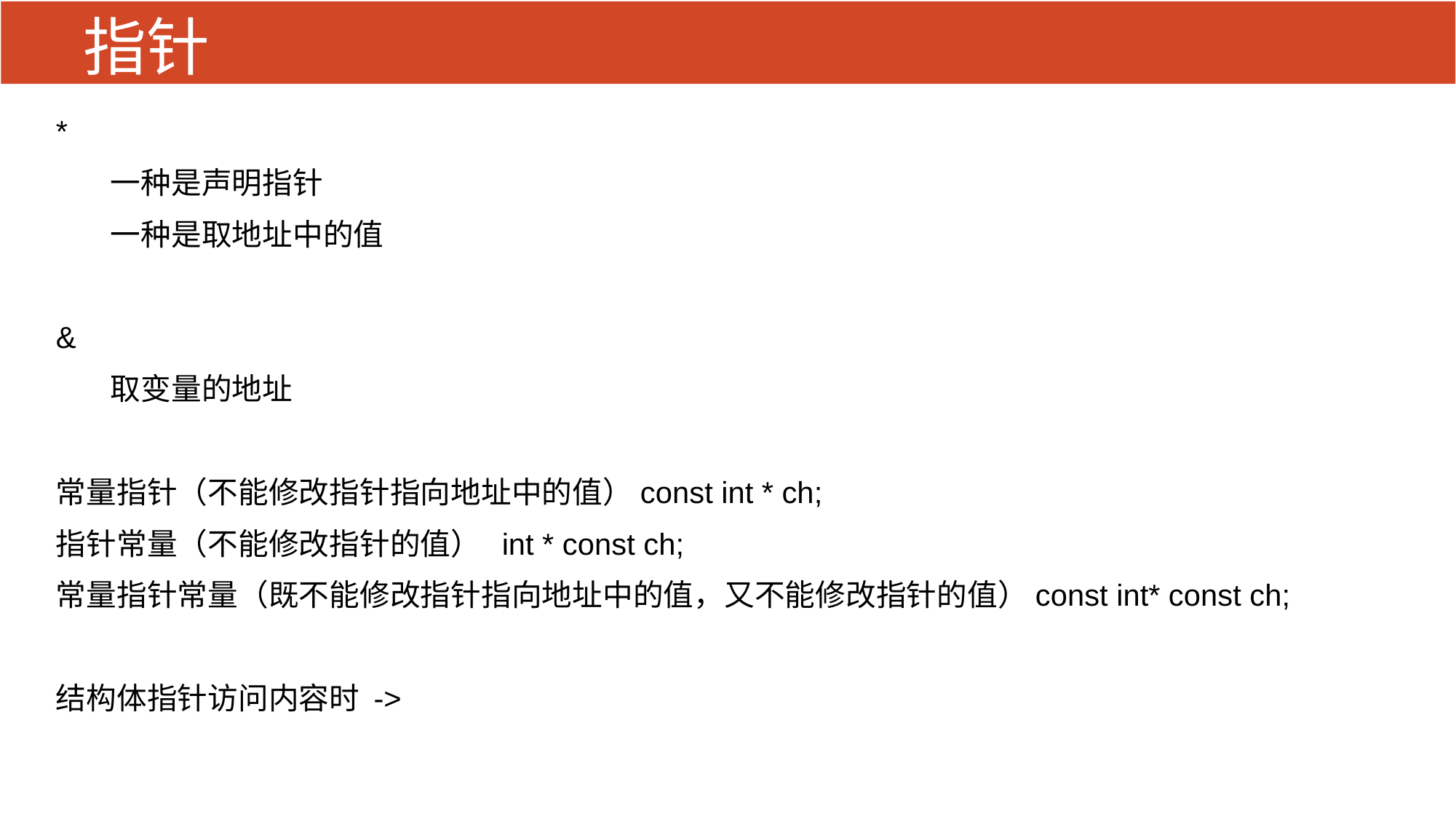

# 指针
*
一种是声明指针
一种是取地址中的值

&
取变量的地址

常量指针（不能修改指针指向地址中的值）const int * ch;
指针常量（不能修改指针的值）  int * const ch;
常量指针常量（既不能修改指针指向地址中的值，又不能修改指针的值）const int* const ch;

结构体指针访问内容时 ->